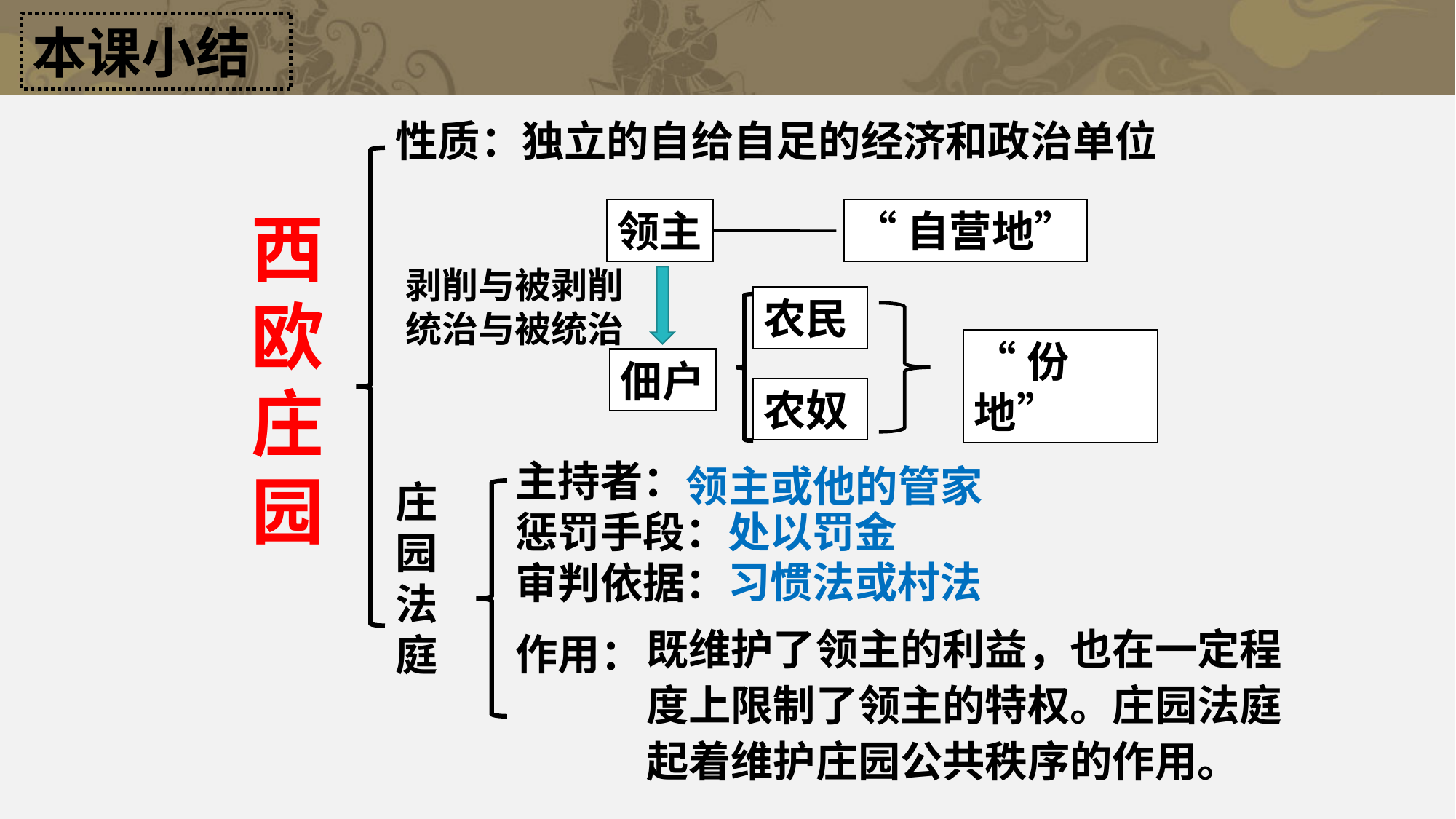

本课小结
性质：
独立的自给自足的经济和政治单位

西欧庄园
领主
“自营地”

剥削与被剥削
统治与被统治

农民

“份地”
佃户
农奴
主持者：
惩罚手段：
审判依据：
作用：
领主或他的管家
庄园法庭

处以罚金
习惯法或村法
既维护了领主的利益，也在一定程度上限制了领主的特权。庄园法庭起着维护庄园公共秩序的作用。